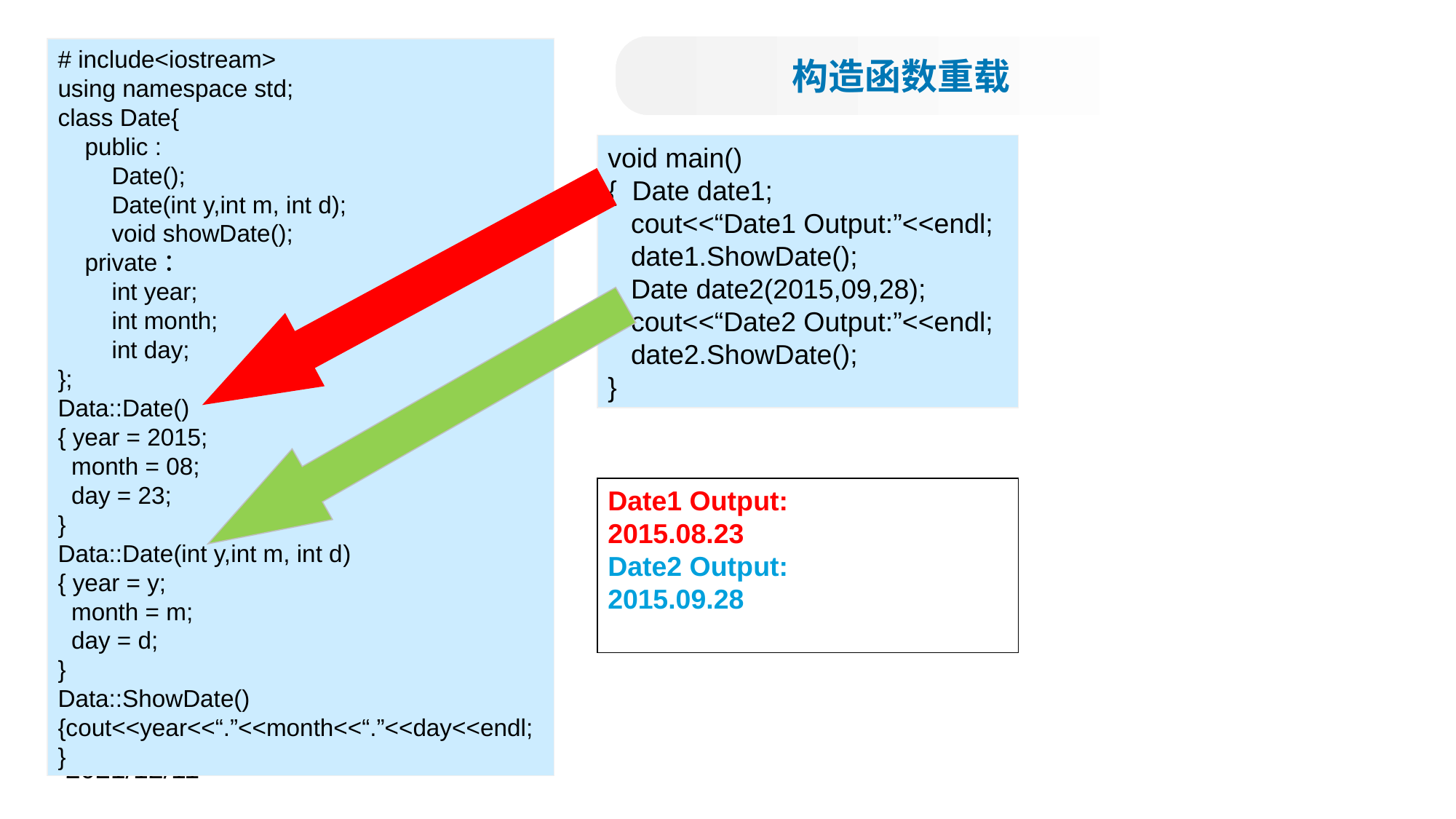

构造函数重载
# include<iostream>
using namespace std;
class Date{
    public :
        Date();
        Date(int y,int m, int d);
        void showDate();
    private：
        int year;
        int month;
        int day;
};
Data::Date()
{ year = 2015;
  month = 08;
  day = 23;
}
Data::Date(int y,int m, int d)
{ year = y;
  month = m;
  day = d;
}
Data::ShowDate()
{cout<<year<<“.”<<month<<“.”<<day<<endl;
}

void main()
{  Date date1;
   cout<<“Date1 Output:”<<endl;
   date1.ShowDate();
   Date date2(2015,09,28);
   cout<<“Date2 Output:”<<endl;
   date2.ShowDate();
}

Date1 Output:
2015.08.23
Date2 Output:
2015.09.28

2021/12/11